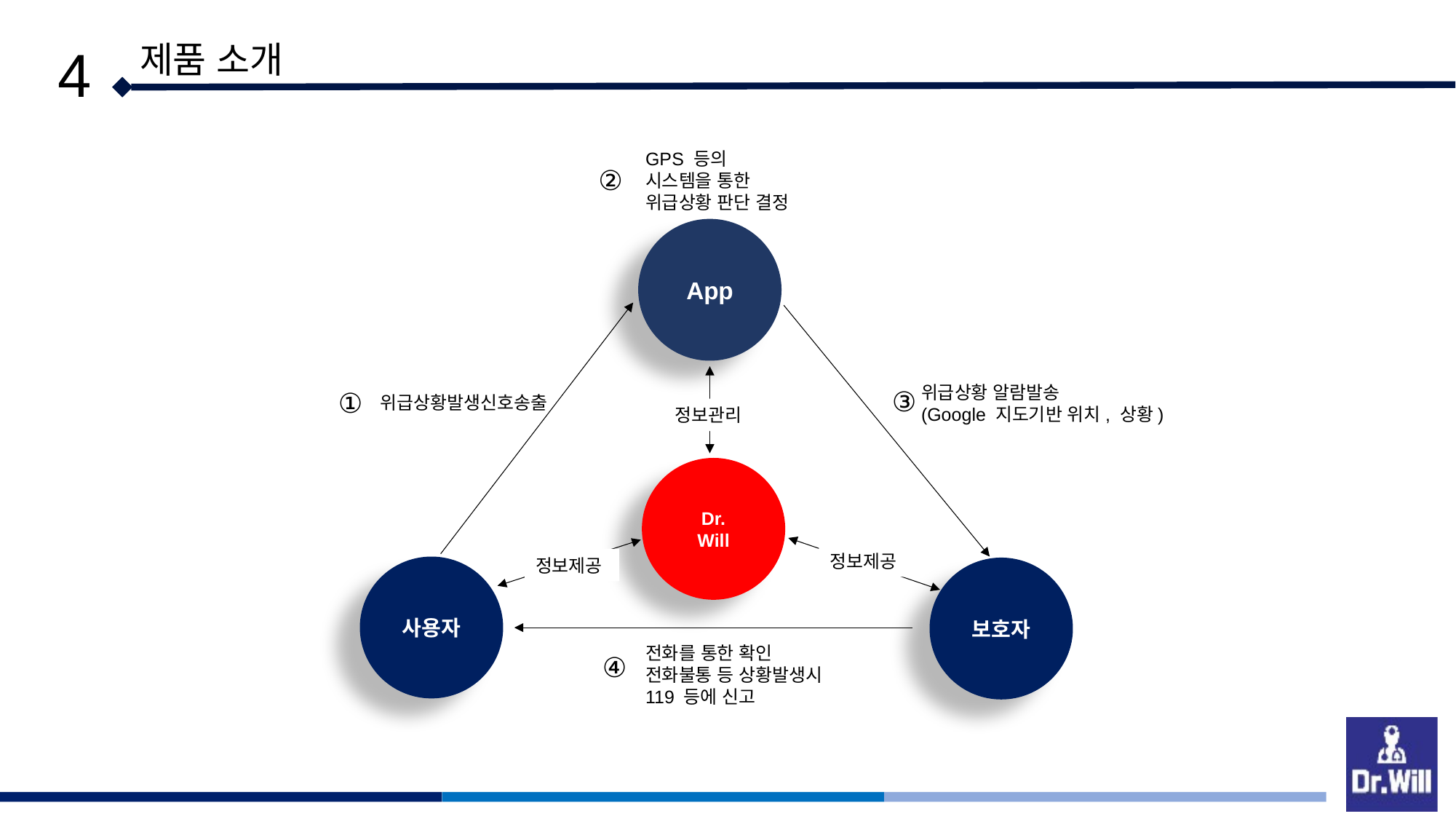

4
제품 소개
GPS 등의
시스템을 통한
위급상황 판단 결정
②
App
위급상황 알람발송
(Google 지도기반 위치, 상황)
③
①
위급상황발생신호송출
정보관리
Dr.
Will
정보제공
정보제공
사용자
보호자
전화를 통한 확인
전화불통 등 상황발생시
119 등에 신고
④